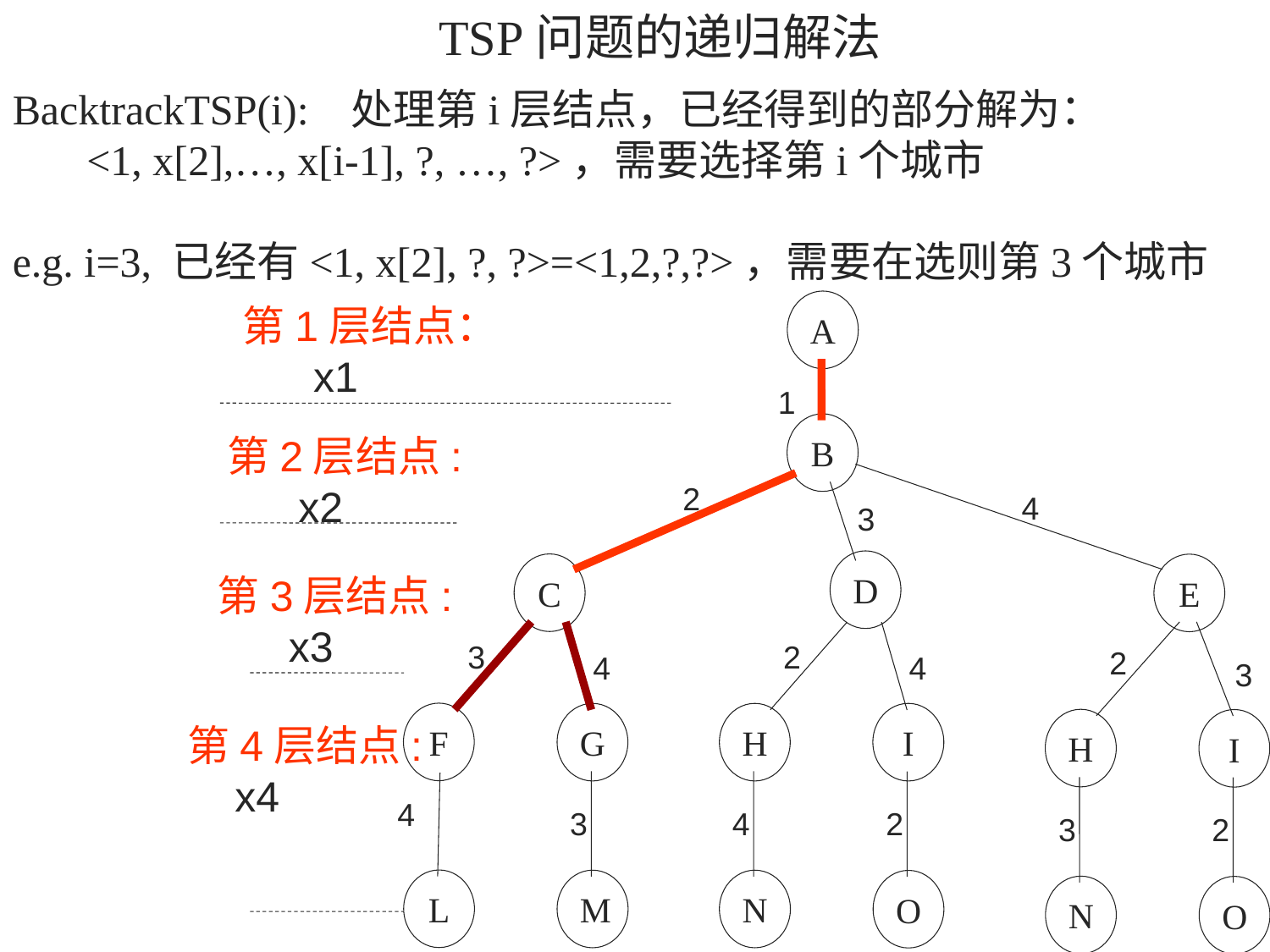

TSP问题的递归解法
BacktrackTSP(i):   处理第i层结点，已经得到的部分解为：
       <1, x[2],…, x[i-1], ?, …, ?>，需要选择第i个城市

e.g. i=3, 已经有<1, x[2], ?, ?>=<1,2,?,?>，需要在选则第3个城市

第1层结点：
      x1
A

1

B
第2层结点:
      x2

2

4
3

D
C
E
第3层结点:
      x3

3
2
2
4
4
3

F
G
H
I
H
I
第4层结点:
    x4

4
3
4
2
3
2
L
M
N
O
N
O